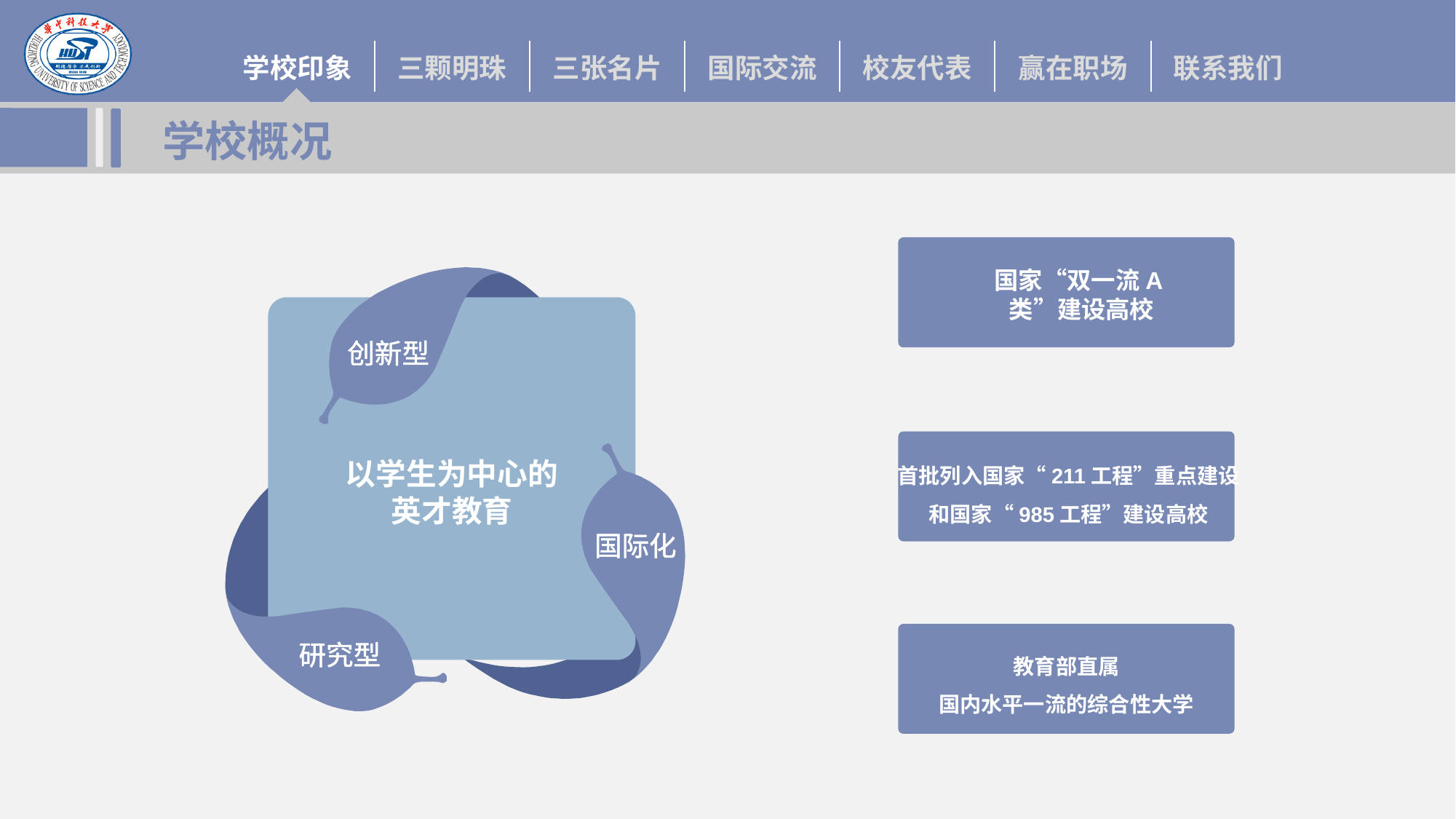

# 学校概况

创新型

国家“双一流A类”建设高校

以学生为中心的
英才教育

国际化
首批列入国家“211工程”重点建设
和国家“985工程”建设高校

研究型

教育部直属
国内水平一流的综合性大学